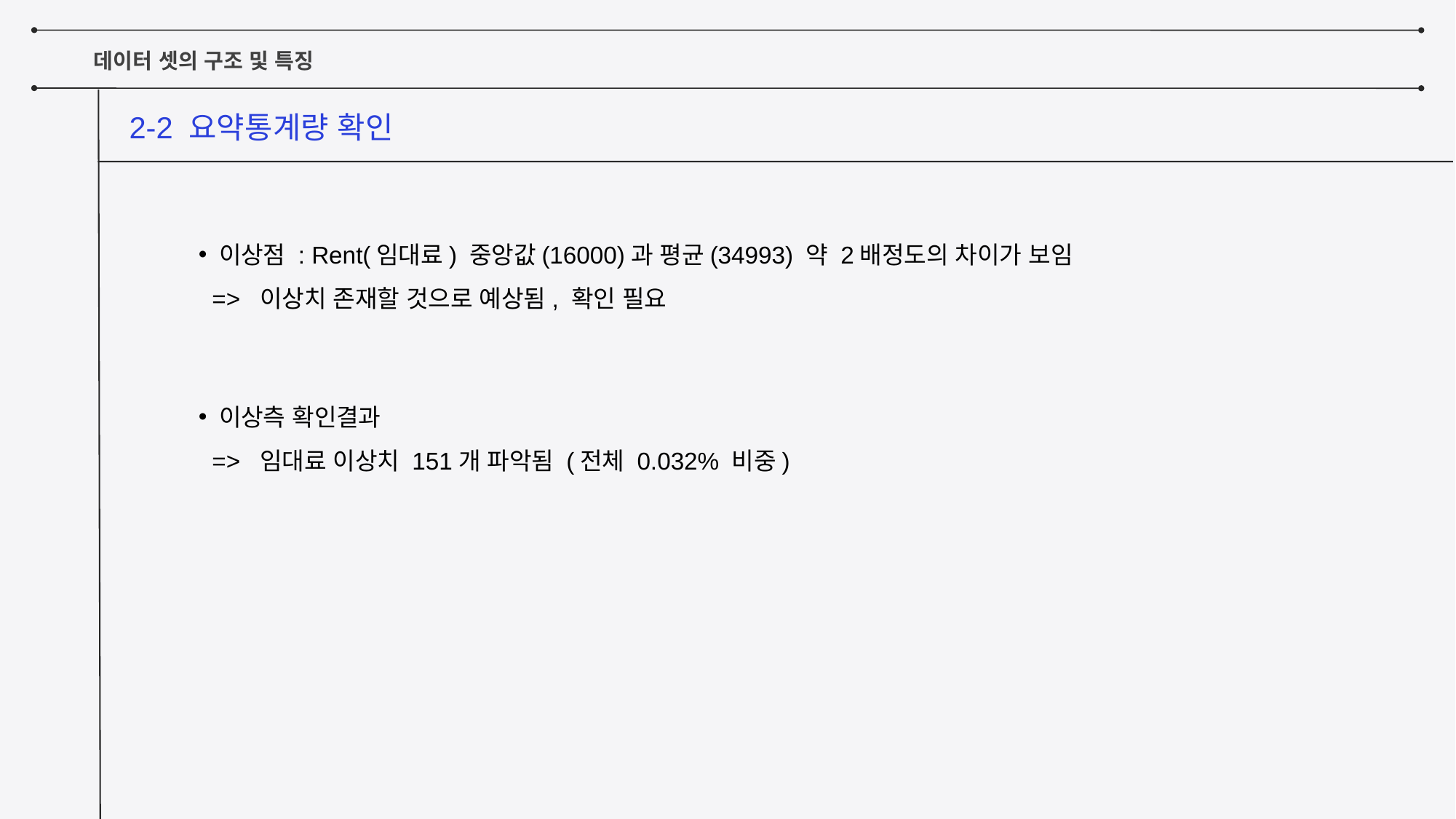

데이터 셋의 구조 및 특징
2-2 요약통계량 확인
이상점 : Rent(임대료) 중앙값(16000)과 평균(34993) 약 2배정도의 차이가 보임
  =>  이상치 존재할 것으로 예상됨, 확인 필요
이상측 확인결과
  =>  임대료 이상치 151개 파악됨 (전체 0.032% 비중)